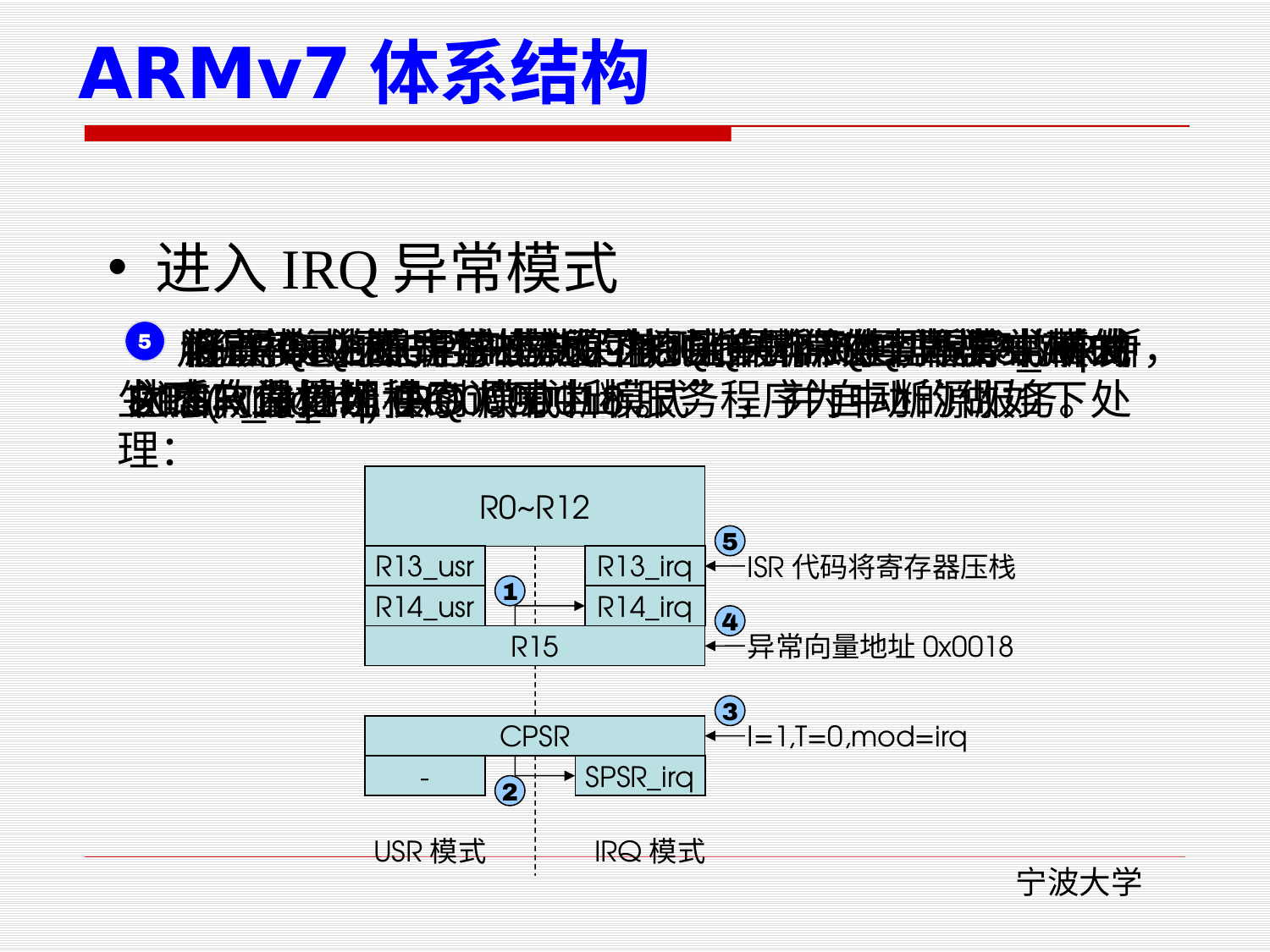

# ARMv7体系结构
进入IRQ异常模式
       程序运行在用户模式下，当一个IRQ异常中断发生时，内核切换到“中断模式”，并自动的做如下处理：
    将异常处理程序的返回地址保存到异常模式下的R14(R14_irq)中。
1
    用户模式的CPSR被保存到新的IRQ中断异常模式SPSR_irq中。
2
    修改CPSR，禁止新的IRQ中断产生，进入ARM状态，设置为IRQ模式。
3
    设置IRQ模式下的PC为IRQ异常处理程序的中断入口向量地址0x00000018。
4
    将IRQ中断异常模式的栈顶指针保存到R13_irq中，之后软件处理程序调用中断服务程序为中断源服务。
5
R0~R12
R13_usr
R13_irq
R14_usr
R14_irq
R15
CPSR
-
SPSR_irq

5
ISR代码将寄存器压栈

1

4
异常向量地址0x0018

3
I=1,T=0,mod=irq

2

USR模式
IRQ模式